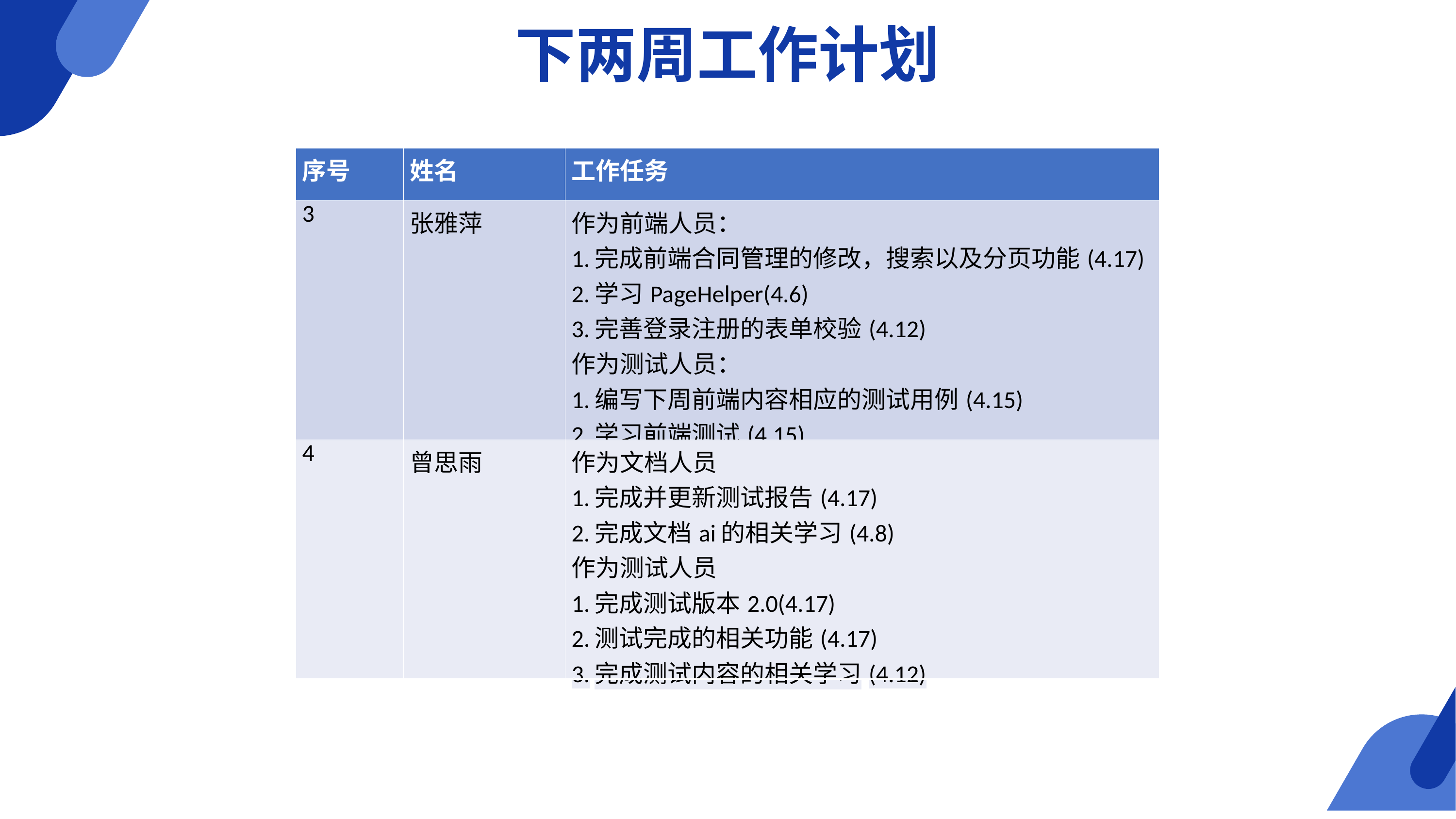

下两周工作计划
| 序号 | 姓名 | 工作任务 |
| --- | --- | --- |
| 3 | 张雅萍 | 作为前端人员： 1.完成前端合同管理的修改，搜索以及分页功能(4.17) 2.学习PageHelper(4.6) 3.完善登录注册的表单校验(4.12) 作为测试人员： 1.编写下周前端内容相应的测试用例(4.15) 2.学习前端测试(4.15) |
| 4 | 曾思雨 | 作为文档人员 1.完成并更新测试报告(4.17) 2.完成文档ai的相关学习(4.8) 作为测试人员 1.完成测试版本2.0(4.17) 2.测试完成的相关功能(4.17) 3.完成测试内容的相关学习(4.12) |